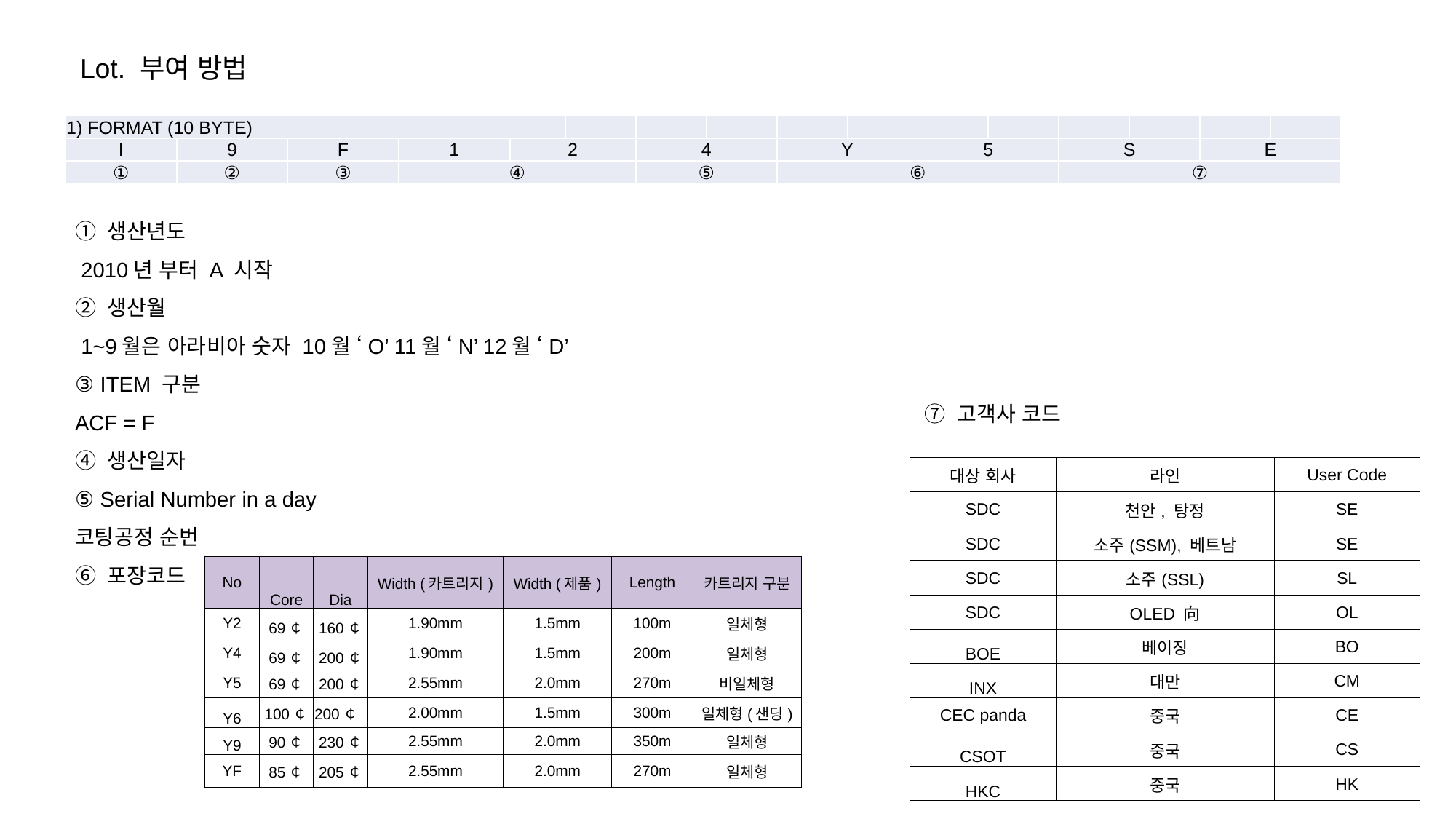

Lot. 부여 방법
| 1) FORMAT (10 BYTE) |  |  |  |  |  |  |  |  |  |  |  |  |  |  |  |
| --- | --- | --- | --- | --- | --- | --- | --- | --- | --- | --- | --- | --- | --- | --- | --- |
| I | 9 | F | 1 | 2 |  | 4 |  | Y |  | 5 |  | S |  | E |  |
| ① | ② | ③ | ④ |  |  | ⑤ |  | ⑥ |  |  |  | ⑦ |  |  |  |
① 생산년도
 2010년 부터 A 시작
② 생산월
 1~9월은 아라비아 숫자 10월 ‘O’ 11월 ‘N’ 12월 ‘D’
③ ITEM 구분
ACF = F
④ 생산일자
⑤ Serial Number in a day
코팅공정 순번
⑥ 포장코드

⑦ 고객사 코드
| 대상 회사 | 라인 | User Code |
| --- | --- | --- |
| SDC | 천안, 탕정 | SE |
| SDC | 소주(SSM), 베트남 | SE |
| SDC | 소주(SSL) | SL |
| SDC | OLED 向 | OL |
| BOE | 베이징 | BO |
| INX | 대만 | CM |
| CEC panda | 중국 | CE |
| CSOT | 중국 | CS |
| HKC | 중국 | HK |
| No | Core | Dia | Width (카트리지) | Width (제품) | Length | 카트리지 구분 |
| --- | --- | --- | --- | --- | --- | --- |
| Y2 | 69￠ | 160￠ | 1.90mm | 1.5mm | 100m | 일체형 |
| Y4 | 69￠ | 200￠ | 1.90mm | 1.5mm | 200m | 일체형 |
| Y5 | 69￠ | 200￠ | 2.55mm | 2.0mm | 270m | 비일체형 |
| Y6 | 100￠ | 200￠ | 2.00mm | 1.5mm | 300m | 일체형(샌딩) |
| Y9 | 90￠ | 230￠ | 2.55mm | 2.0mm | 350m | 일체형 |
| YF | 85￠ | 205￠ | 2.55mm | 2.0mm | 270m | 일체형 |